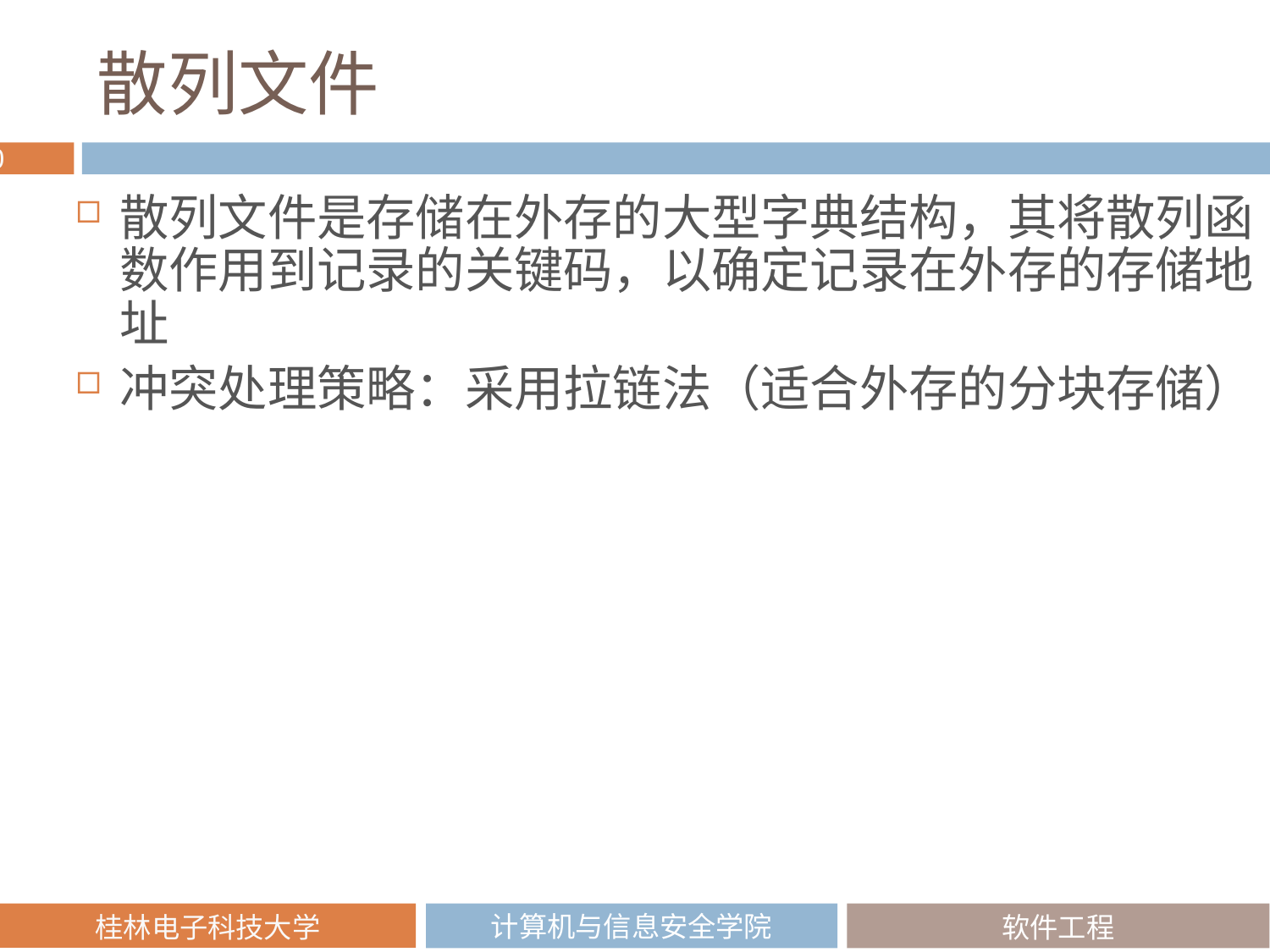

# 散列文件
散列文件是存储在外存的大型字典结构，其将散列函数作用到记录的关键码，以确定记录在外存的存储地址
冲突处理策略：采用拉链法（适合外存的分块存储）